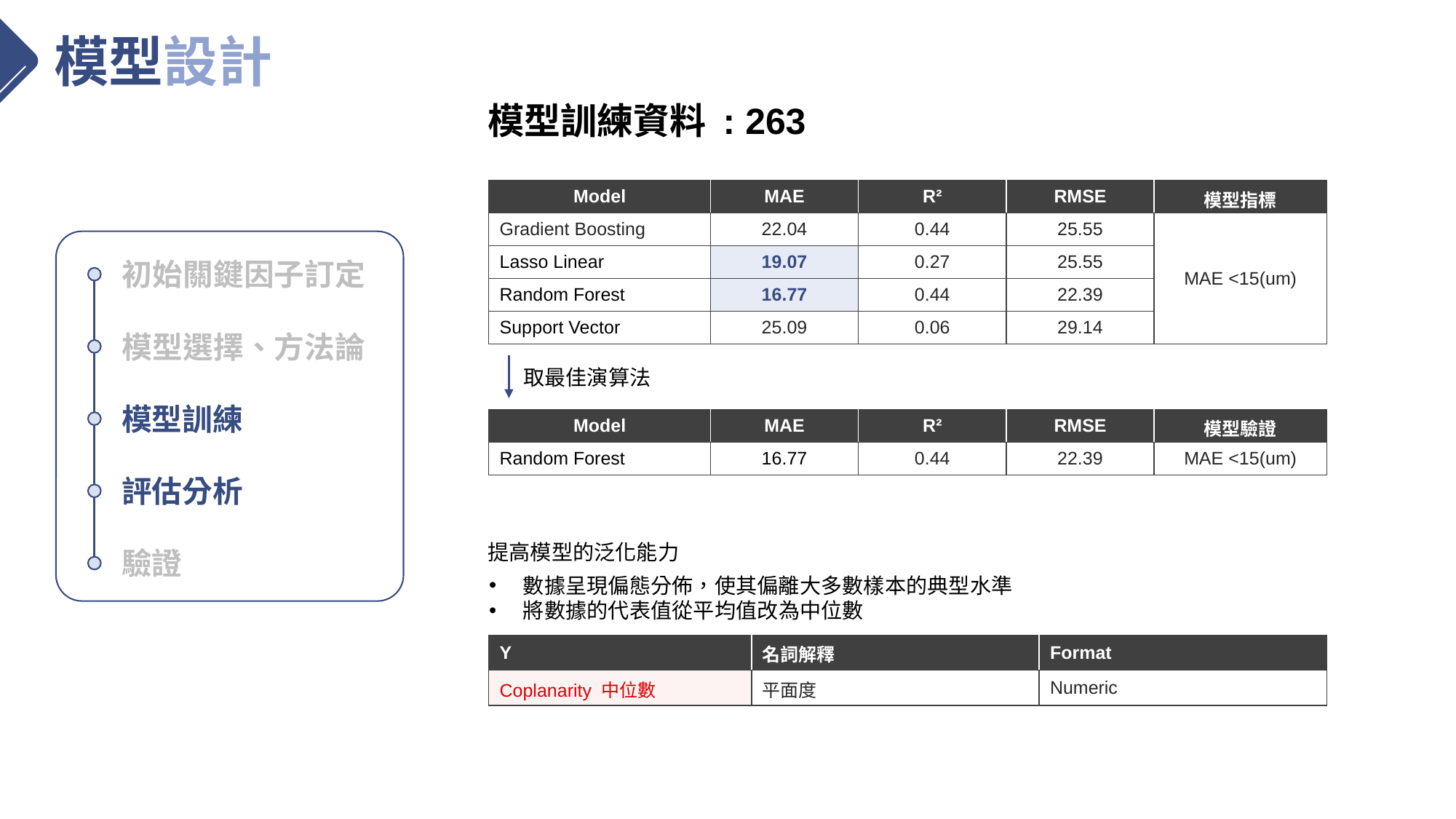

模型設計
模型訓練資料 : 263
| Model | MAE | R² | RMSE | 模型指標 |
| --- | --- | --- | --- | --- |
| Gradient Boosting | 22.04 | 0.44 | 25.55 | MAE <15(um) |
| Lasso Linear | 19.07 | 0.27 | 25.55 |  |
| Random Forest | 16.77 | 0.44 | 22.39 |  |
| Support Vector | 25.09 | 0.06 | 29.14 |  |

初始關鍵因子訂定

模型選擇、方法論

取最佳演算法
模型訓練
| Model | MAE | R² | RMSE | 模型驗證 |
| --- | --- | --- | --- | --- |
| Random Forest | 16.77 | 0.44 | 22.39 | MAE <15(um) |

評估分析

提高模型的泛化能力
驗證

數據呈現偏態分佈，使其偏離大多數樣本的典型水準
將數據的代表值從平均值改為中位數
| Y | 名詞解釋 | Format |
| --- | --- | --- |
| Coplanarity 中位數 | 平面度 | Numeric |